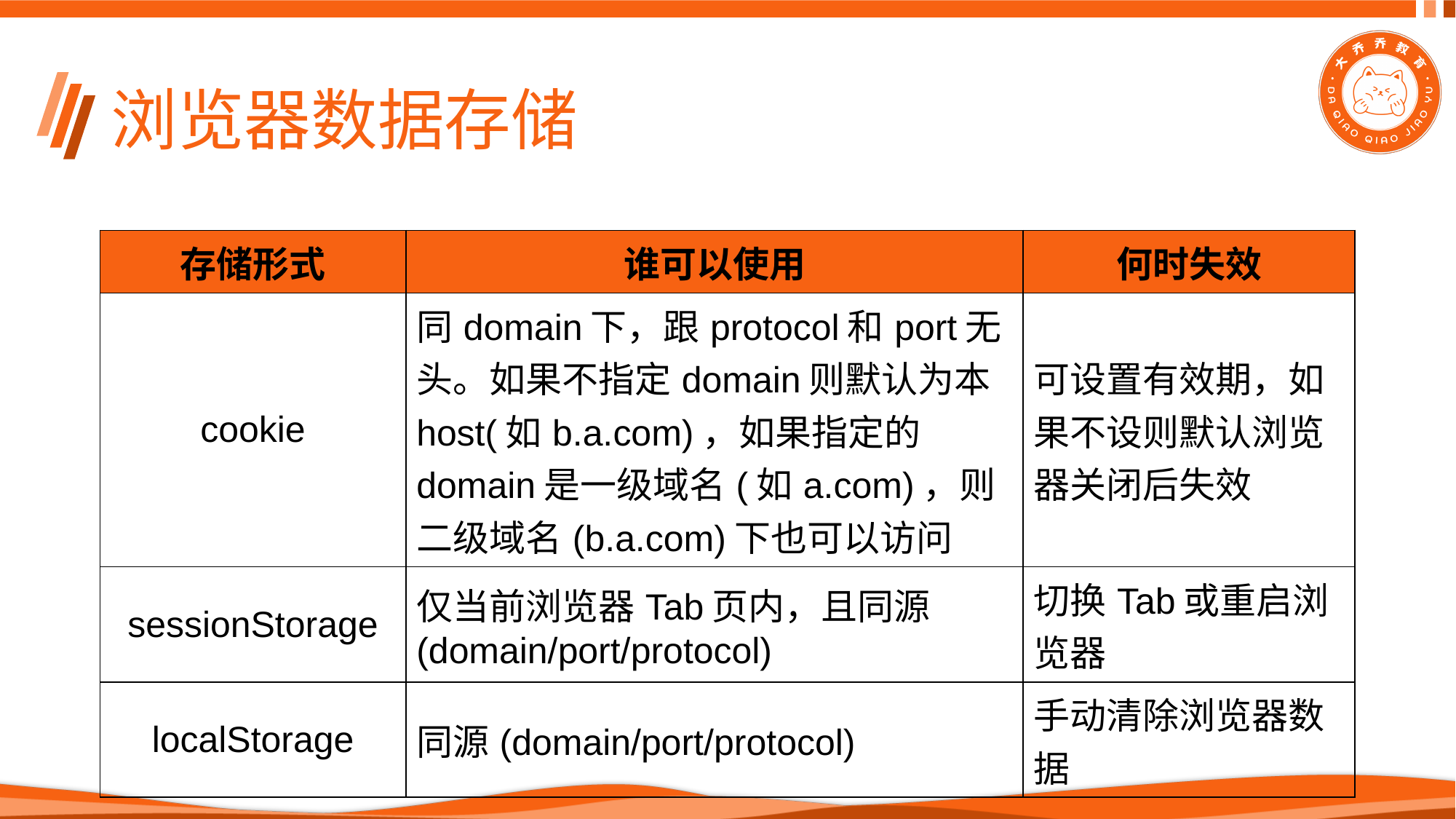

# 浏览器数据存储
| 存储形式 | 谁可以使用 | 何时失效 |
| --- | --- | --- |
| cookie | 同domain下，跟protocol和port无头。如果不指定domain则默认为本host(如b.a.com)，如果指定的domain是一级域名(如a.com)，则二级域名(b.a.com)下也可以访问 | 可设置有效期，如果不设则默认浏览器关闭后失效 |
| sessionStorage | 仅当前浏览器Tab页内，且同源(domain/port/protocol) | 切换Tab或重启浏览器 |
| localStorage | 同源(domain/port/protocol) | 手动清除浏览器数据 |